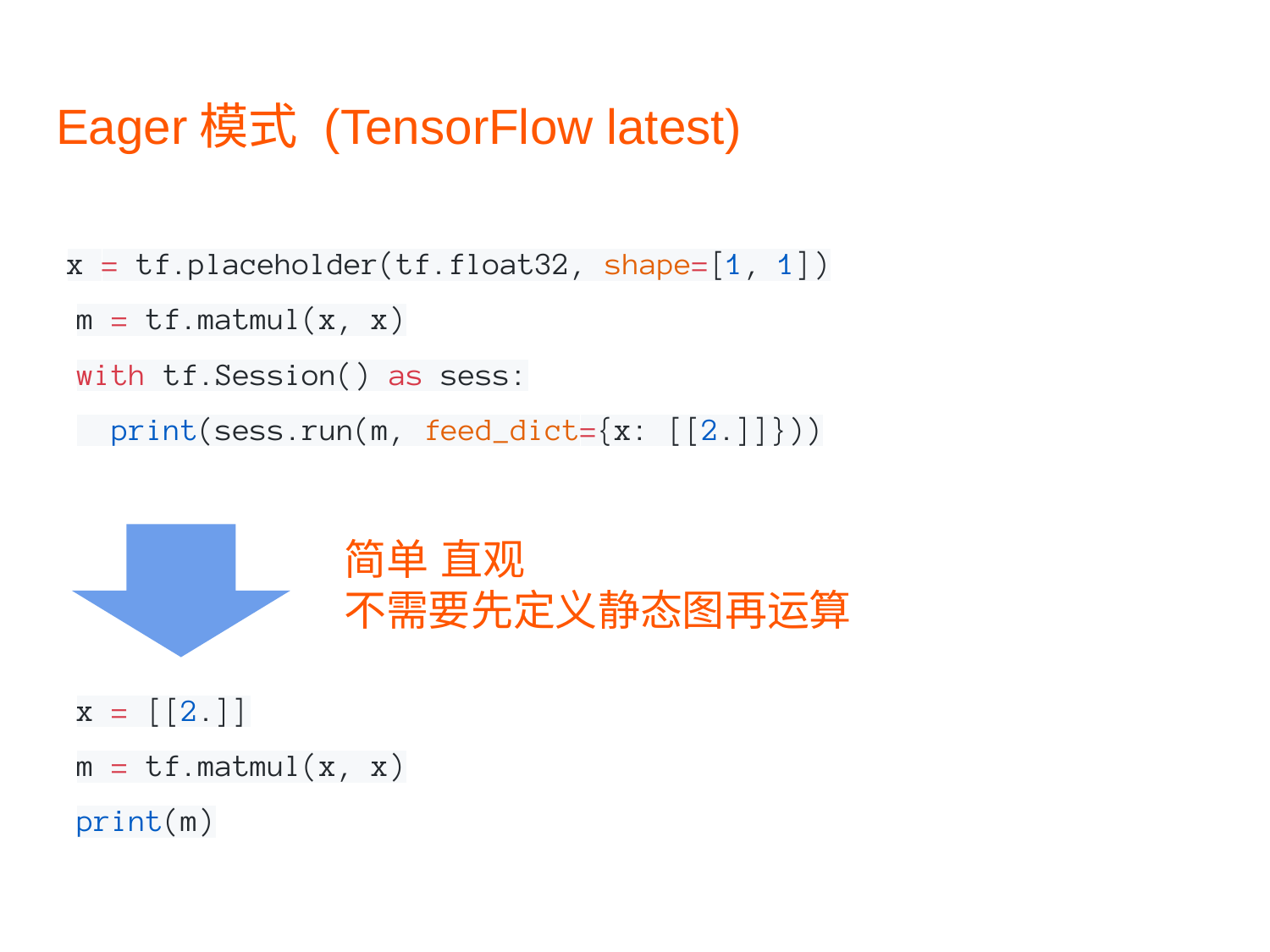

# Eager模式 (TensorFlow latest)
x = tf.placeholder(tf.float32, shape=[1, 1])
m = tf.matmul(x, x)
with tf.Session() as sess:
  print(sess.run(m, feed_dict={x: [[2.]]}))

简单 直观
不需要先定义静态图再运算

x = [[2.]]
m = tf.matmul(x, x)
print(m)